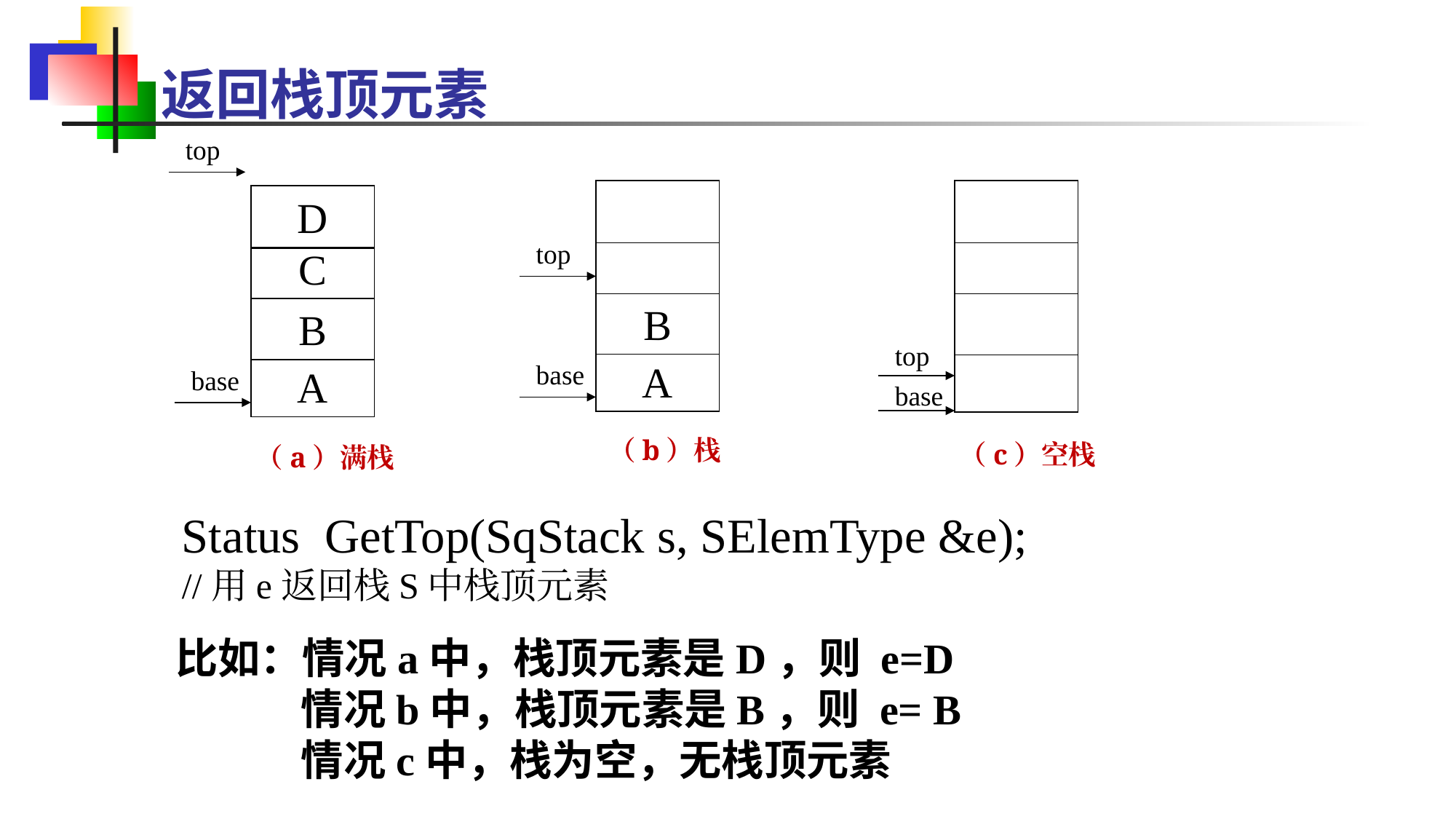

# 返回栈顶元素
top

B
A
（b）栈

（c）空栈
D

C
B
A
top
top
base
base
base
（a）满栈
Status  GetTop(SqStack s, SElemType &e);
//用e返回栈S中栈顶元素
比如：情况a中，栈顶元素是D，则 e=D
            情况b中，栈顶元素是B，则 e= B
            情况c中，栈为空，无栈顶元素